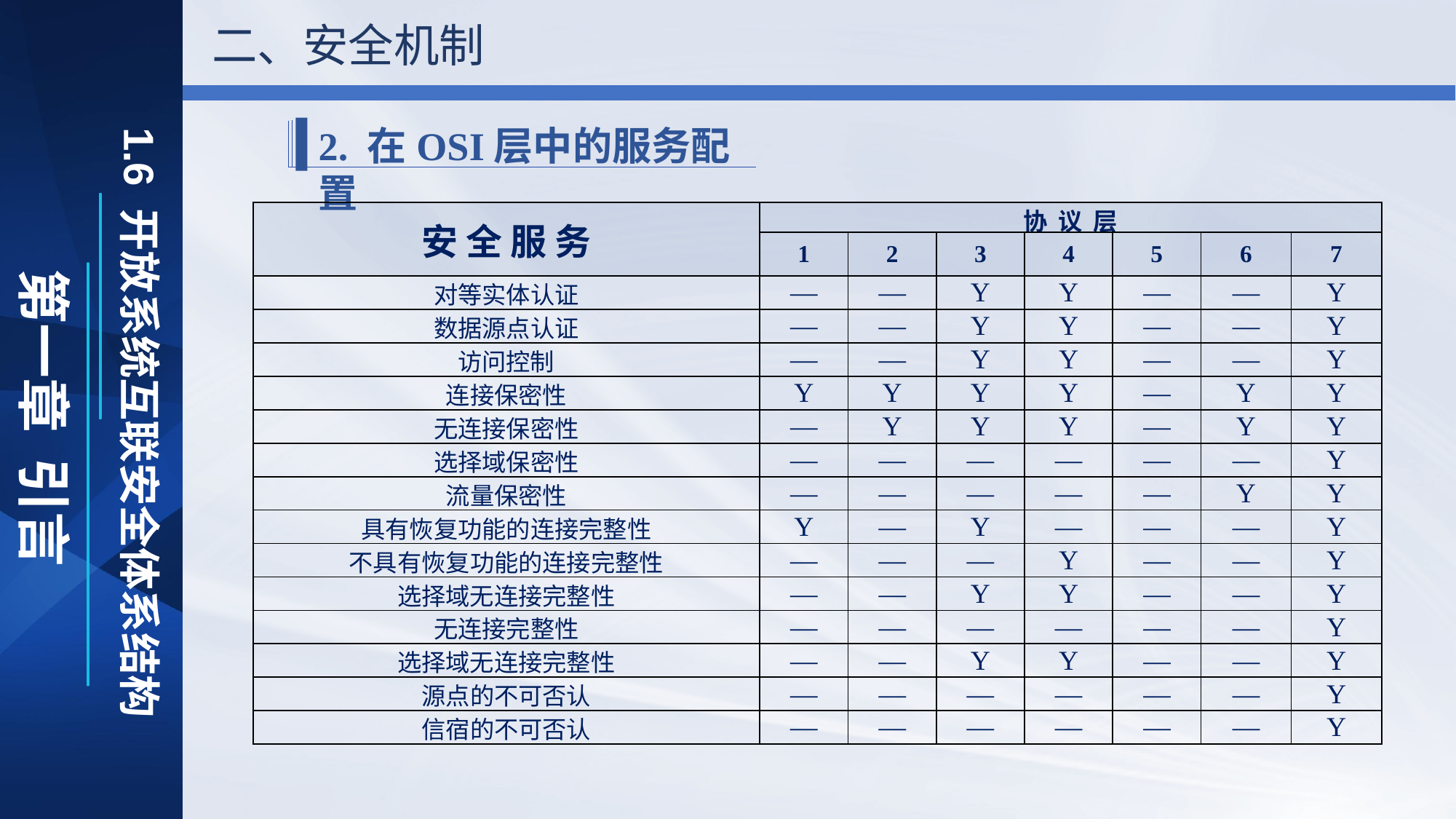

二、安全机制
2. 在OSI层中的服务配置

| 安 全 服 务 | 协 议 层 |  |  |  |  |  |  |
| --- | --- | --- | --- | --- | --- | --- | --- |
|  | 1 | 2 | 3 | 4 | 5 | 6 | 7 |
| 对等实体认证 | — | — | Y | Y | — | — | Y |
| 数据源点认证 | — | — | Y | Y | — | — | Y |
| 访问控制 | — | — | Y | Y | — | — | Y |
| 连接保密性 | Y | Y | Y | Y | — | Y | Y |
| 无连接保密性 | — | Y | Y | Y | — | Y | Y |
| 选择域保密性 | — | — | — | — | — | — | Y |
| 流量保密性 | — | — | — | — | — | Y | Y |
| 具有恢复功能的连接完整性 | Y | — | Y | — | — | — | Y |
| 不具有恢复功能的连接完整性 | — | — | — | Y | — | — | Y |
| 选择域无连接完整性 | — | — | Y | Y | — | — | Y |
| 无连接完整性 | — | — | — | — | — | — | Y |
| 选择域无连接完整性 | — | — | Y | Y | — | — | Y |
| 源点的不可否认 | — | — | — | — | — | — | Y |
| 信宿的不可否认 | — | — | — | — | — | — | Y |